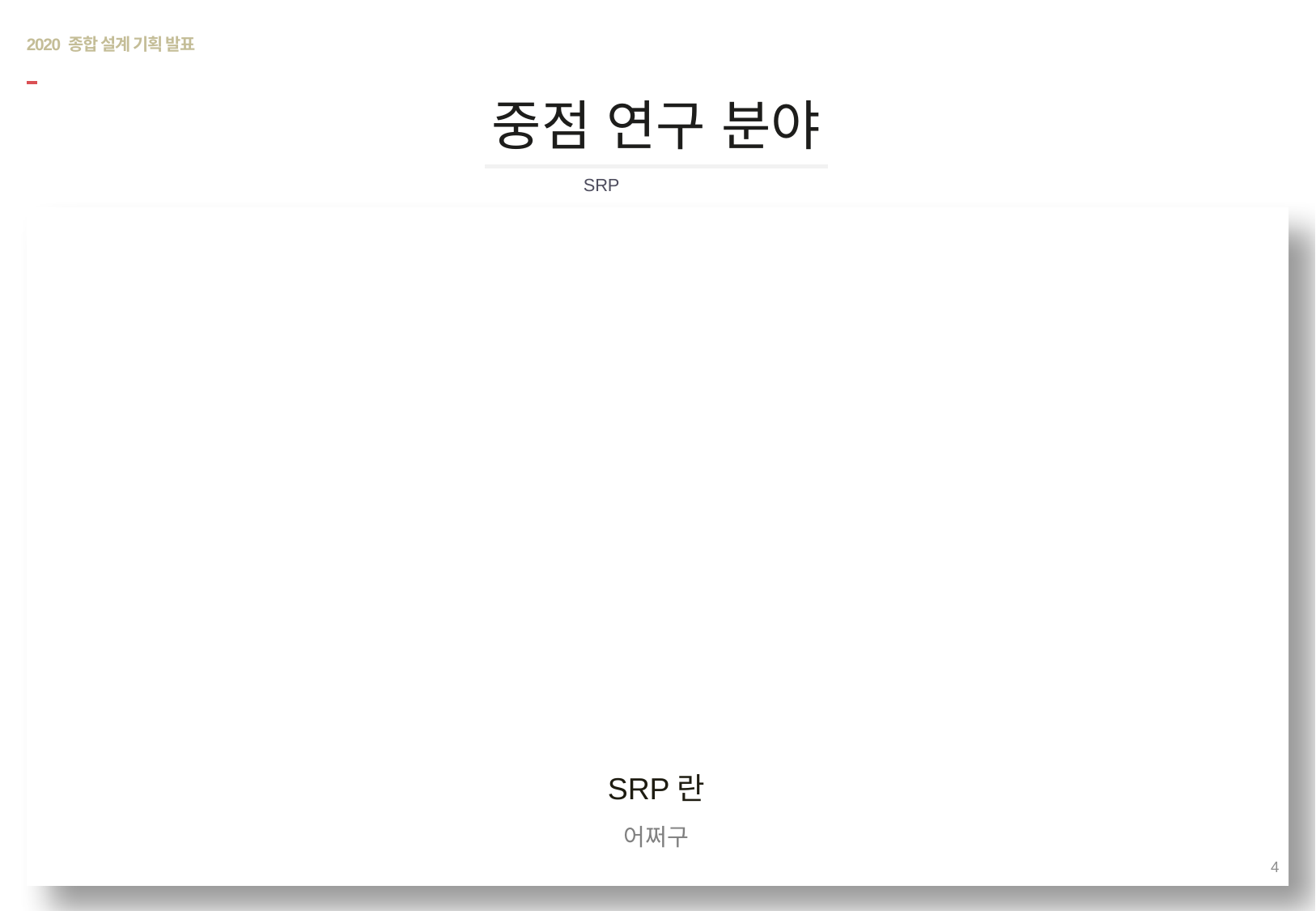

# 2020 종합 설계 기획 발표
중점 연구 분야
SRP

SRP란
어쩌구
4